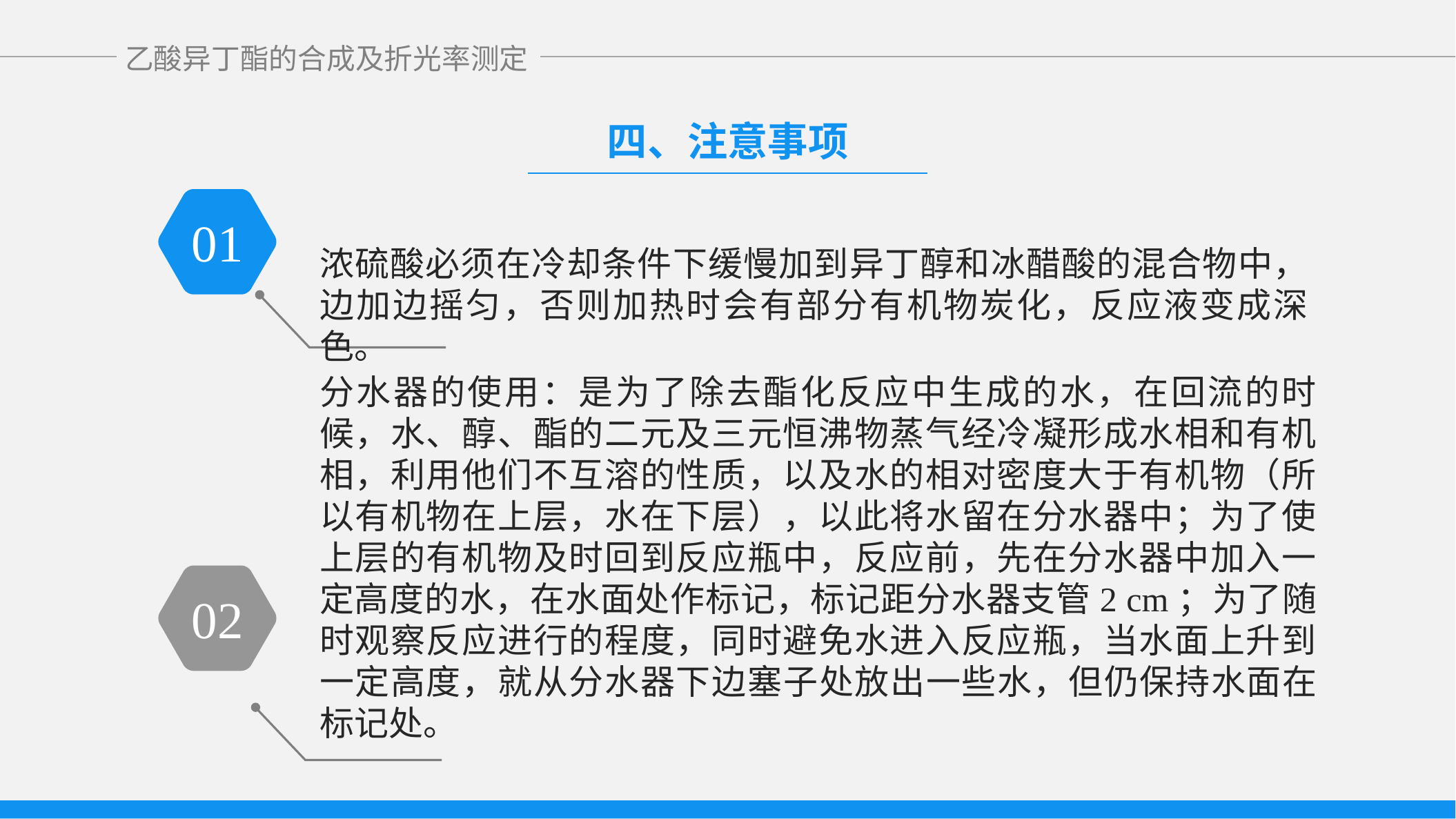

四、注意事项

01
浓硫酸必须在冷却条件下缓慢加到异丁醇和冰醋酸的混合物中，边加边摇匀，否则加热时会有部分有机物炭化，反应液变成深色。

分水器的使用：是为了除去酯化反应中生成的水，在回流的时候，水、醇、酯的二元及三元恒沸物蒸气经冷凝形成水相和有机相，利用他们不互溶的性质，以及水的相对密度大于有机物（所以有机物在上层，水在下层），以此将水留在分水器中；为了使上层的有机物及时回到反应瓶中，反应前，先在分水器中加入一定高度的水，在水面处作标记，标记距分水器支管2 cm；为了随时观察反应进行的程度，同时避免水进入反应瓶，当水面上升到一定高度，就从分水器下边塞子处放出一些水，但仍保持水面在标记处。

02